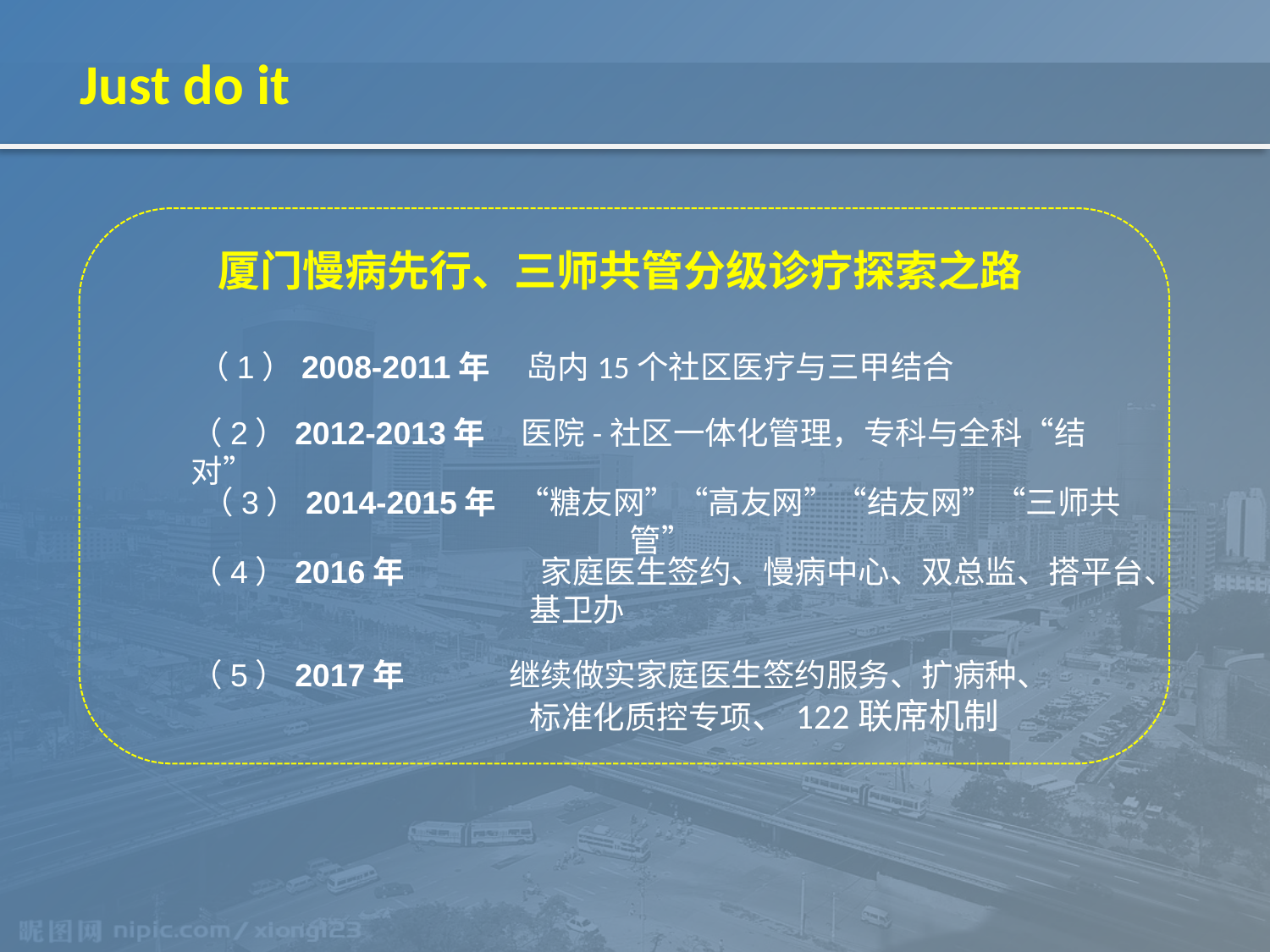

# Just do it

 厦门慢病先行、三师共管分级诊疗探索之路
 （1）2008-2011年     岛内15个社区医疗与三甲结合
（2）2012-2013年     医院-社区一体化管理，专科与全科“结对”
（3）2014-2015年   “糖友网”“高友网”“结友网”“三师共管”
（4）2016年                   家庭医生签约、慢病中心、双总监、搭平台、
                                              基卫办
（5）2017年             继续做实家庭医生签约服务、扩病种、
                                              标准化质控专项、122联席机制